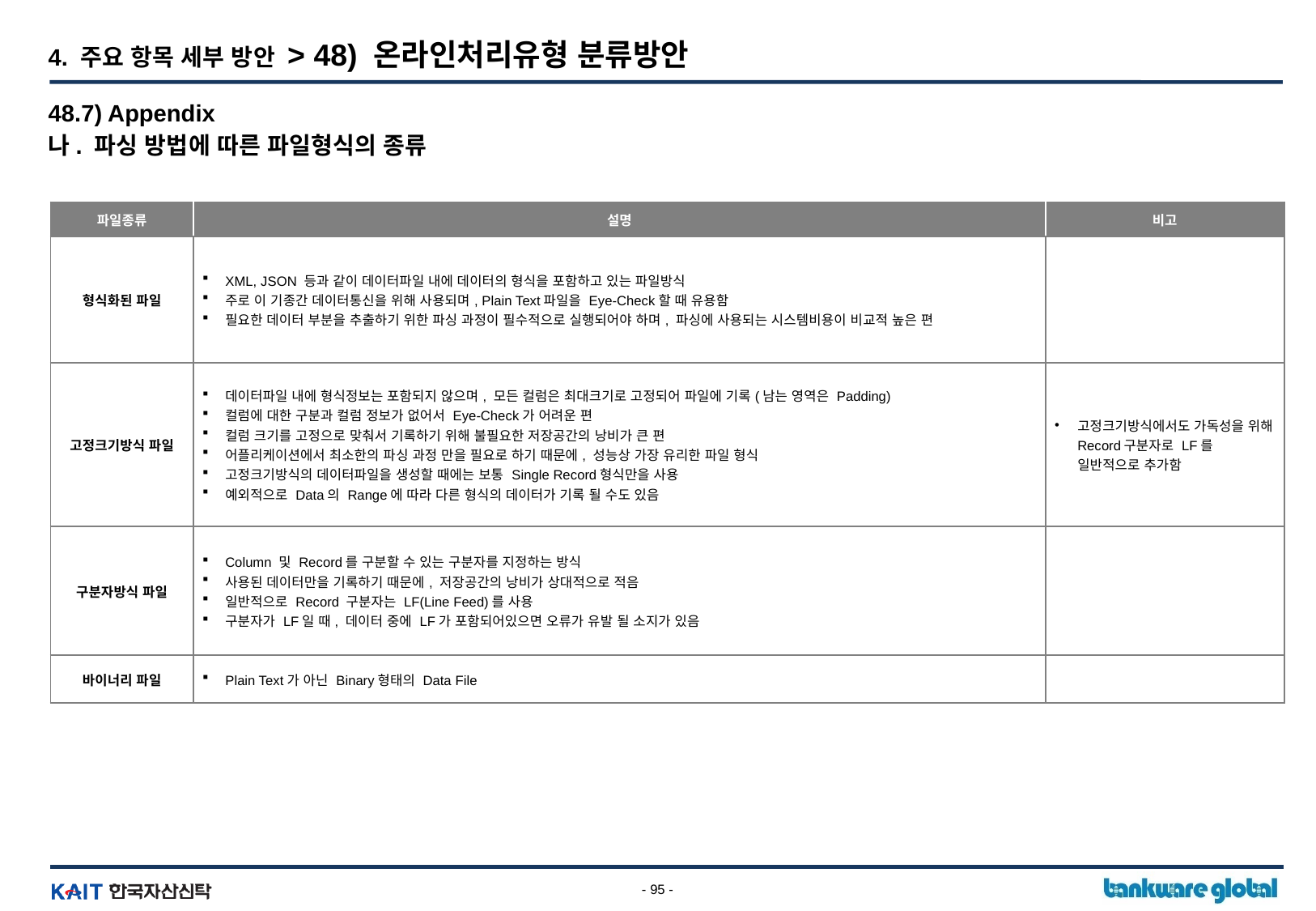

4. 주요 항목 세부 방안 > 48) 온라인처리유형 분류방안
48.7) Appendix
나. 파싱 방법에 따른 파일형식의 종류
| 파일종류 | 설명 | 비고 |
| --- | --- | --- |
| 형식화된 파일 | XML, JSON 등과 같이 데이터파일 내에 데이터의 형식을 포함하고 있는 파일방식 주로 이 기종간 데이터통신을 위해 사용되며, Plain Text파일을 Eye-Check할 때 유용함 필요한 데이터 부분을 추출하기 위한 파싱 과정이 필수적으로 실행되어야 하며, 파싱에 사용되는 시스템비용이 비교적 높은 편 |  |
| 고정크기방식 파일 | 데이터파일 내에 형식정보는 포함되지 않으며, 모든 컬럼은 최대크기로 고정되어 파일에 기록(남는 영역은 Padding) 컬럼에 대한 구분과 컬럼 정보가 없어서 Eye-Check가 어려운 편 컬럼 크기를 고정으로 맞춰서 기록하기 위해 불필요한 저장공간의 낭비가 큰 편 어플리케이션에서 최소한의 파싱 과정 만을 필요로 하기 때문에, 성능상 가장 유리한 파일 형식 고정크기방식의 데이터파일을 생성할 때에는 보통 Single Record형식만을 사용 예외적으로 Data의 Range에 따라 다른 형식의 데이터가 기록 될 수도 있음 | 고정크기방식에서도 가독성을 위해 Record구분자로 LF를 일반적으로 추가함 |
| 구분자방식 파일 | Column 및 Record를 구분할 수 있는 구분자를 지정하는 방식 사용된 데이터만을 기록하기 때문에, 저장공간의 낭비가 상대적으로 적음 일반적으로 Record 구분자는 LF(Line Feed)를 사용 구분자가 LF일 때, 데이터 중에 LF가 포함되어있으면 오류가 유발 될 소지가 있음 |  |
| 바이너리 파일 | Plain Text가 아닌 Binary형태의 Data File |  |